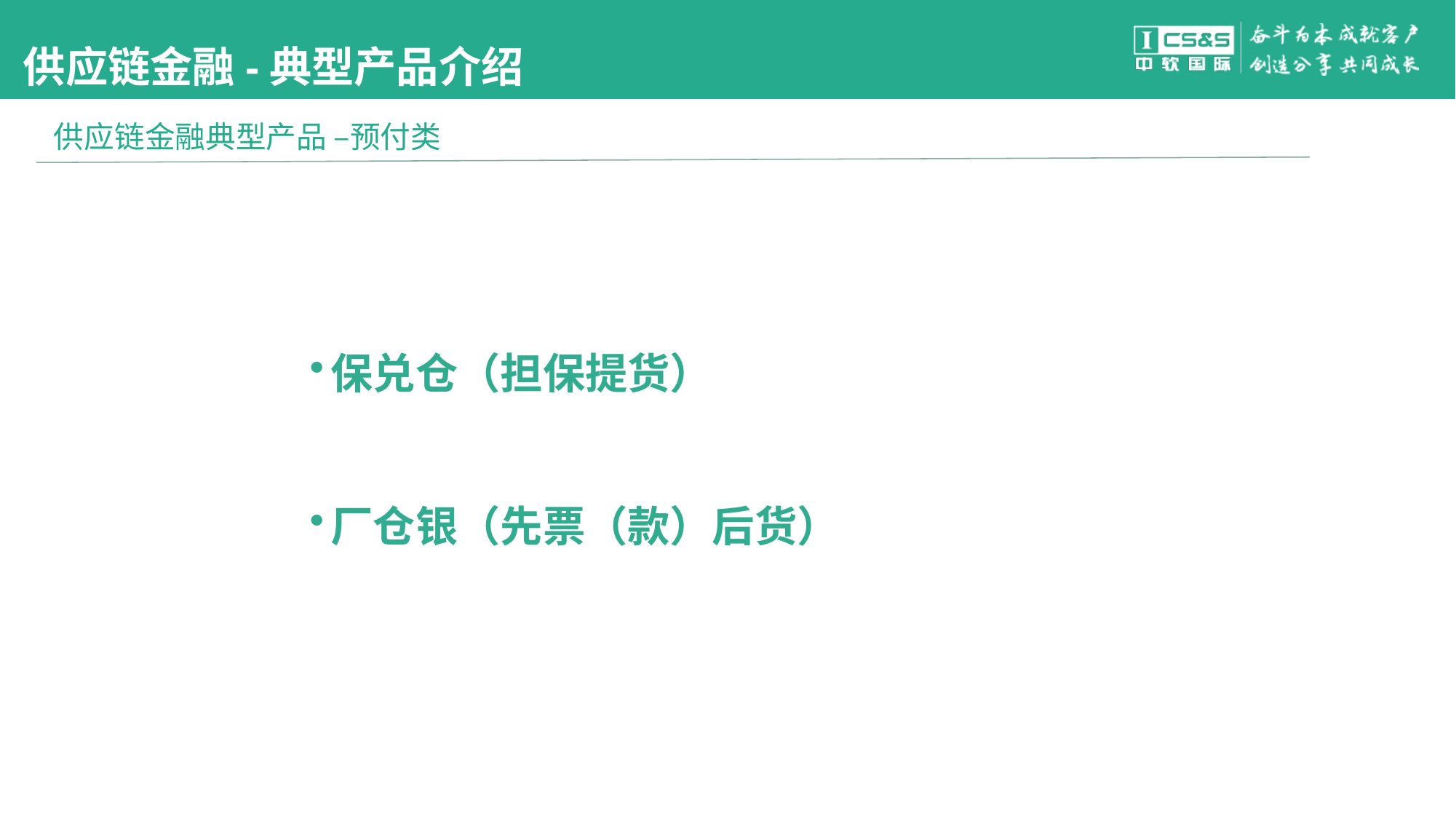

#
供应链金融-典型产品介绍
供应链金融典型产品 –预付类

保兑仓（担保提货）

厂仓银（先票（款）后货）